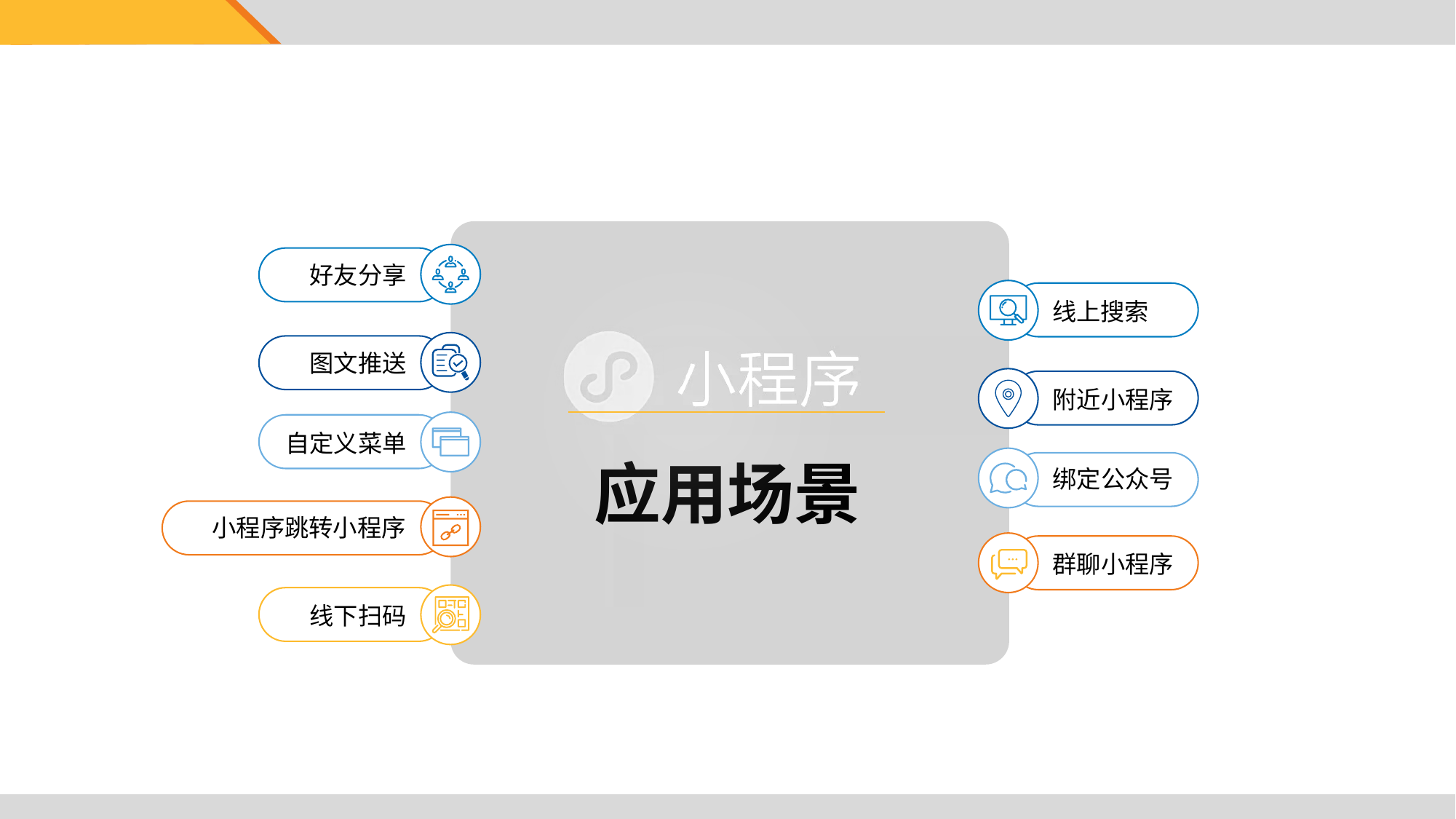

好友分享

线上搜索

图文推送

附近小程序

自定义菜单

应用场景

绑定公众号

小程序跳转小程序

群聊小程序

线下扫码